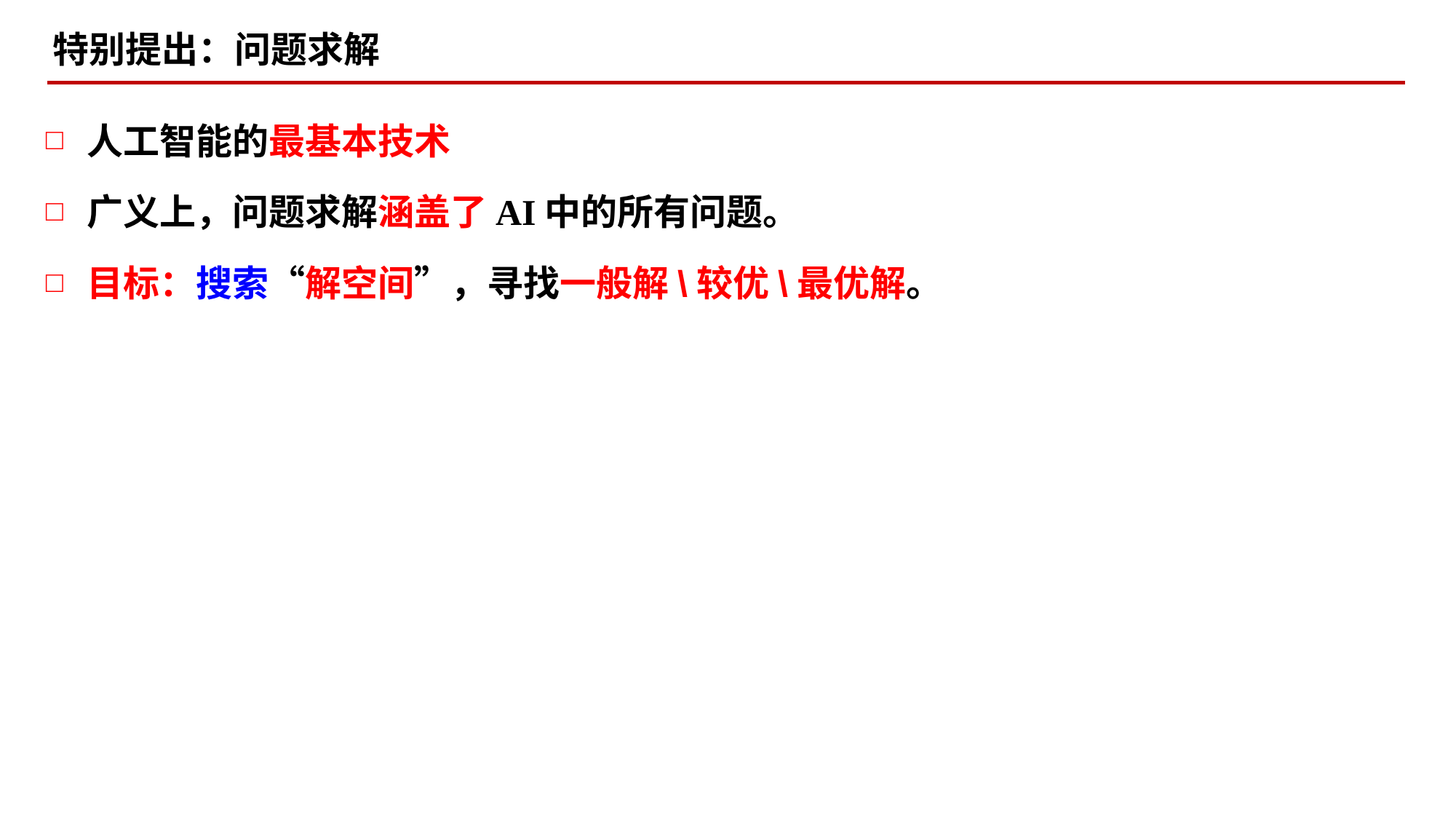

特别提出：问题求解
人工智能的最基本技术
广义上，问题求解涵盖了AI中的所有问题。
目标：搜索“解空间”，寻找一般解\较优\最优解。